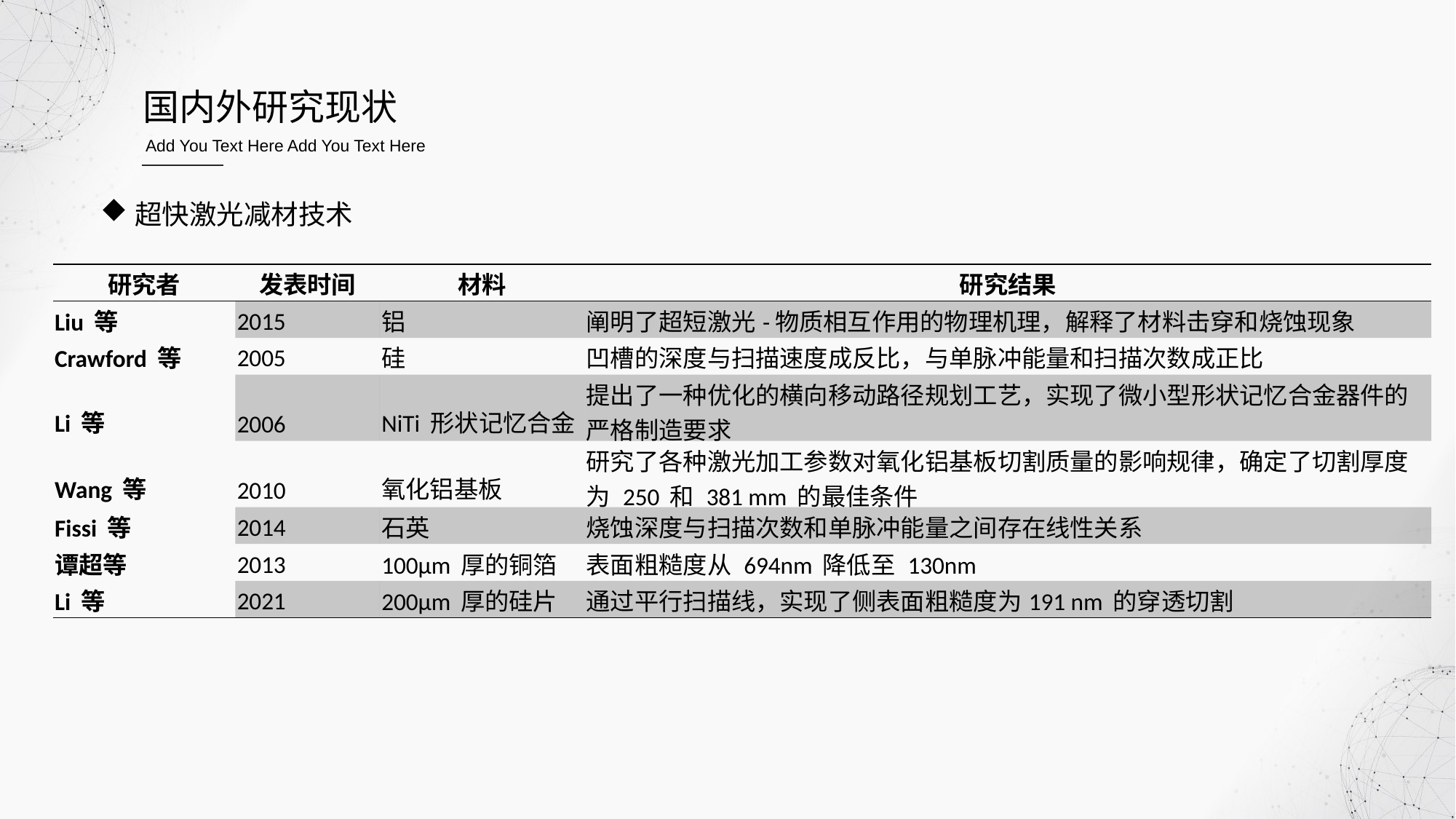

国内外研究现状
Add You Text Here Add You Text Here
超快激光减材技术
| 研究者 | 发表时间 | 材料 | 研究结果 |
| --- | --- | --- | --- |
| Liu 等 | 2015 | 铝 | 阐明了超短激光-物质相互作用的物理机理，解释了材料击穿和烧蚀现象 |
| Crawford 等 | 2005 | 硅 | 凹槽的深度与扫描速度成反比，与单脉冲能量和扫描次数成正比 |
| Li 等 | 2006 | NiTi 形状记忆合金 | 提出了一种优化的横向移动路径规划工艺，实现了微小型形状记忆合金器件的严格制造要求 |
| Wang 等 | 2010 | 氧化铝基板 | 研究了各种激光加工参数对氧化铝基板切割质量的影响规律，确定了切割厚度为 250 和 381 mm 的最佳条件 |
| Fissi 等 | 2014 | 石英 | 烧蚀深度与扫描次数和单脉冲能量之间存在线性关系 |
| 谭超等 | 2013 | 100μm 厚的铜箔 | 表面粗糙度从 694nm 降低至 130nm |
| Li 等 | 2021 | 200μm 厚的硅片 | 通过平行扫描线，实现了侧表面粗糙度为191 nm 的穿透切割 |